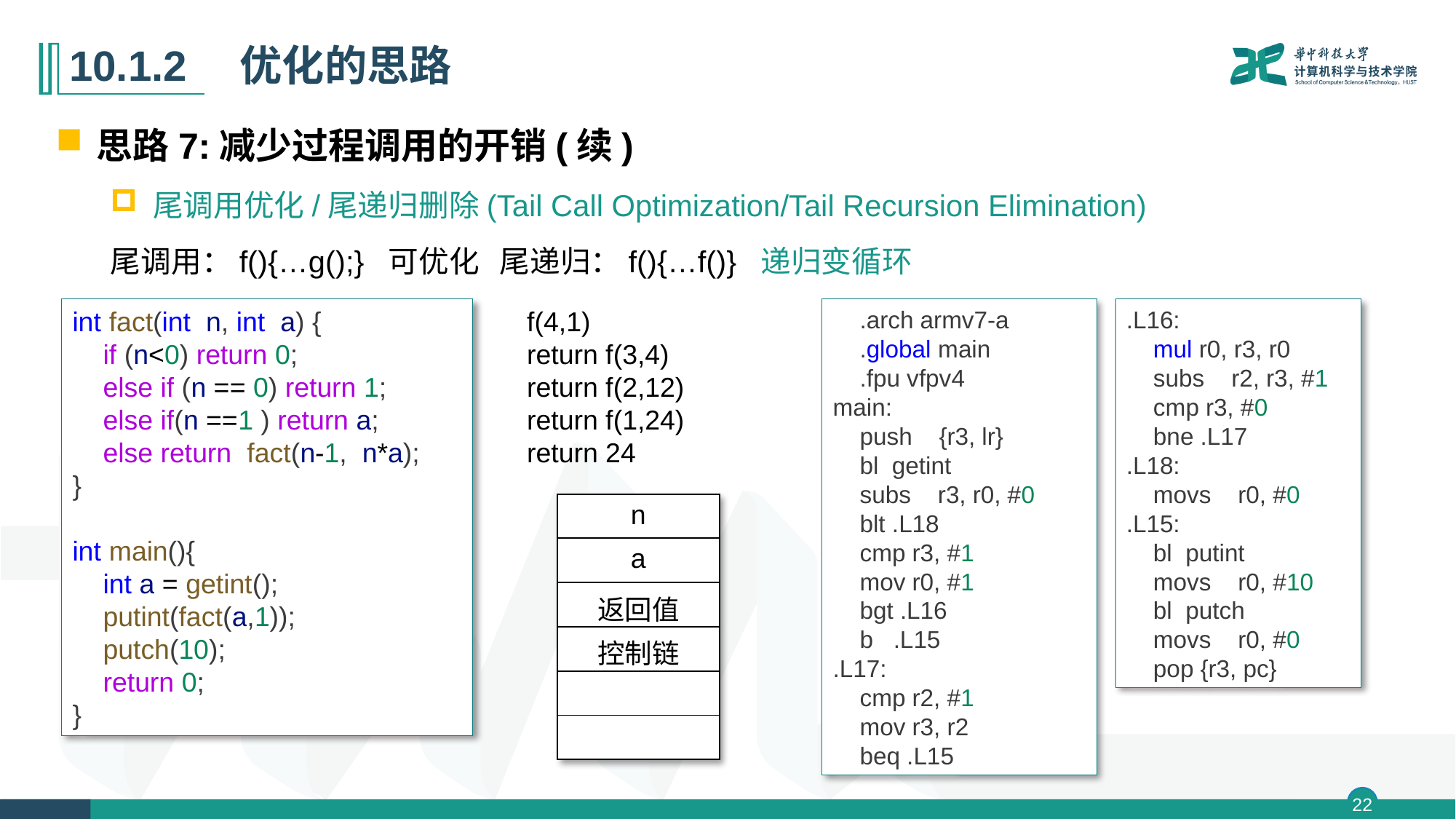

# 10.1.2　优化的思路
思路7:减少过程调用的开销(续)
尾调用优化/尾递归删除(Tail Call Optimization/Tail Recursion Elimination)
尾调用：f(){…g();}  可优化   尾递归：f(){…f()}  递归变循环
f(4,1)
return f(3,4)
return f(2,12)
return f(1,24)
return 24
    .arch armv7-a
    .global main
    .fpu vfpv4
main:
    push    {r3, lr}
    bl  getint
    subs    r3, r0, #0
    blt .L18
    cmp r3, #1
    mov r0, #1
    bgt .L16
    b   .L15
.L17:
    cmp r2, #1
    mov r3, r2
    beq .L15
.L16:
    mul r0, r3, r0
    subs    r2, r3, #1
    cmp r3, #0
    bne .L17
.L18:
    movs    r0, #0
.L15:
    bl  putint
    movs    r0, #10
    bl  putch
    movs    r0, #0
    pop {r3, pc}
int fact(int  n, int  a) {
    if (n<0) return 0;
    else if (n == 0) return 1;
    else if(n ==1 ) return a;
    else return  fact(n-1,  n*a);
}
int main(){
    int a = getint();
    putint(fact(a,1));
    putch(10);
    return 0;
}
| n |
| --- |
| a |
| 返回值 |
| 控制链 |
|  |
|  |